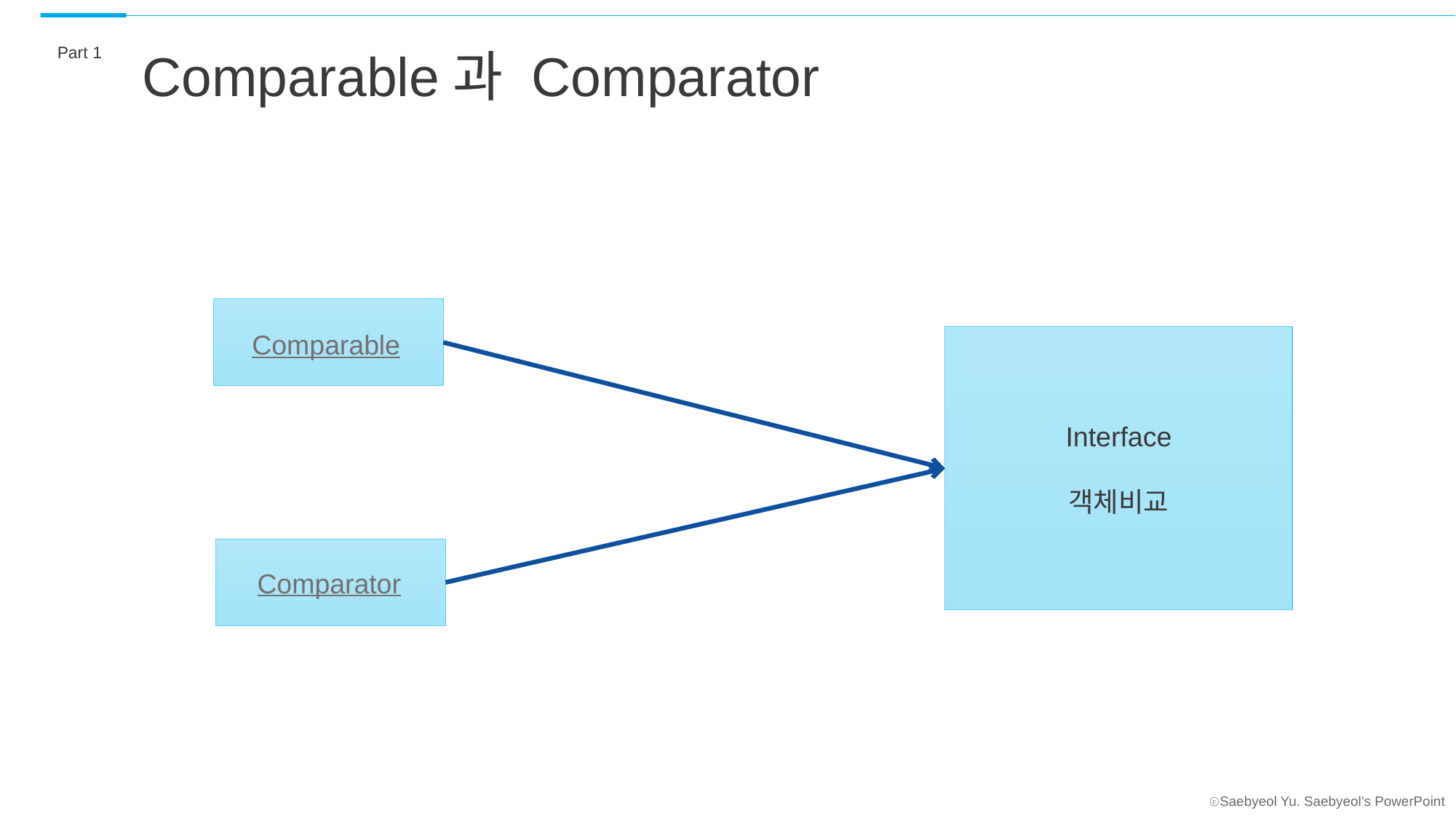

Part 1
Comparable과 Comparator

Comparable
Interface

객체비교

Comparator